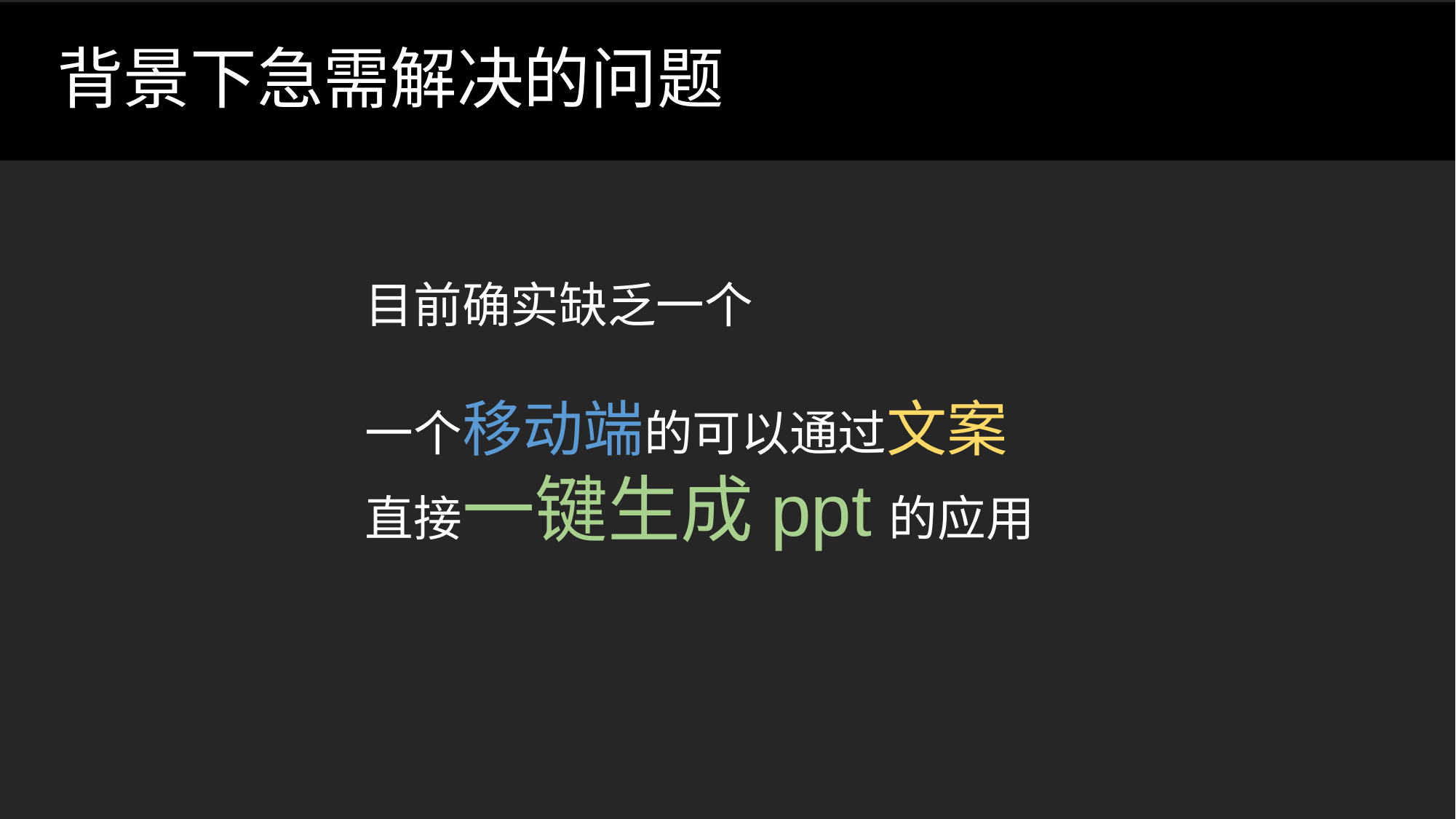

# 背景下急需解决的问题
目前确实缺乏一个

一个移动端的可以通过文案
直接一键生成ppt的应用